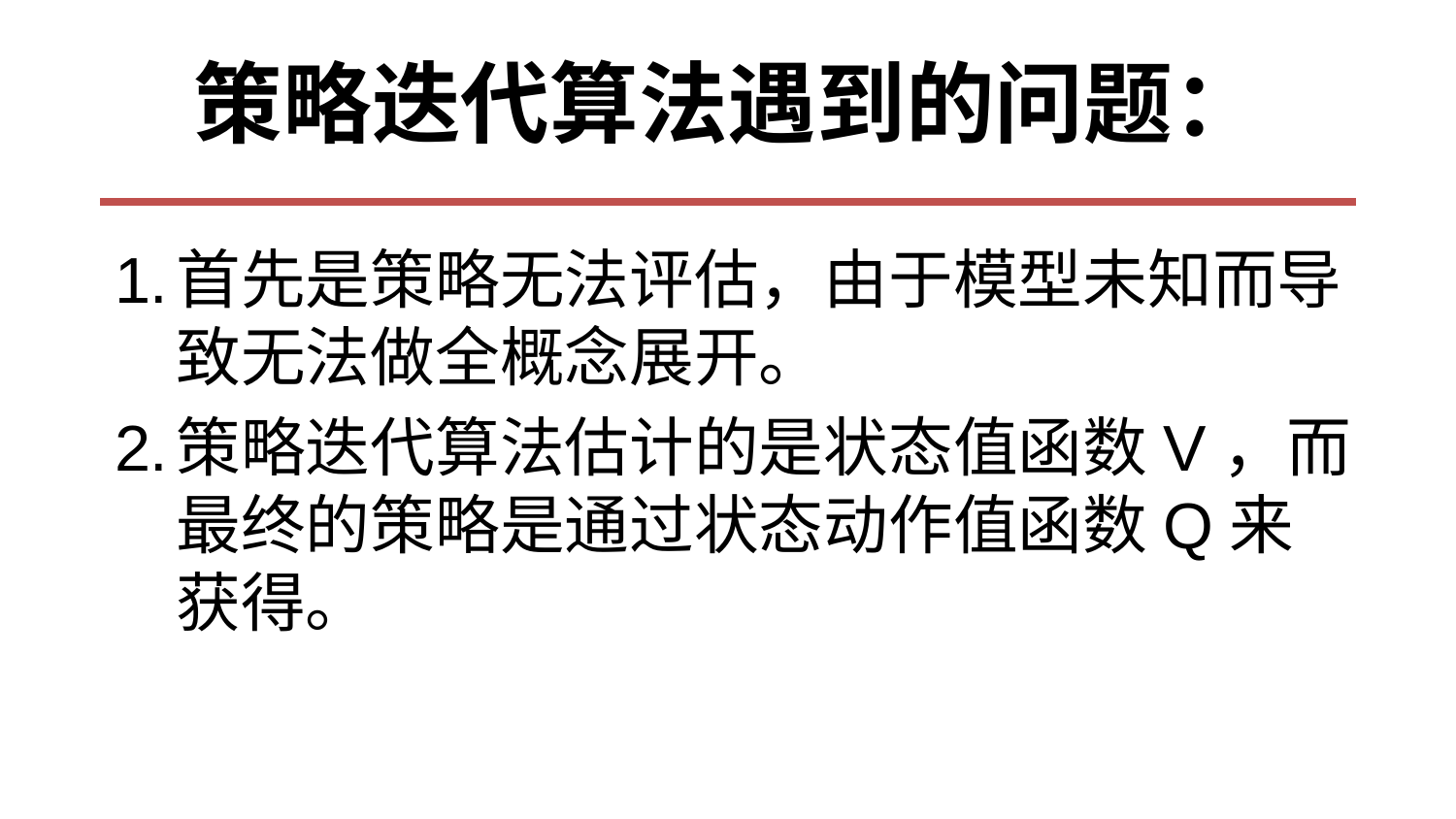

# 策略迭代算法遇到的问题：
首先是策略无法评估，由于模型未知而导致无法做全概念展开。
策略迭代算法估计的是状态值函数V，而最终的策略是通过状态动作值函数Q来获得。